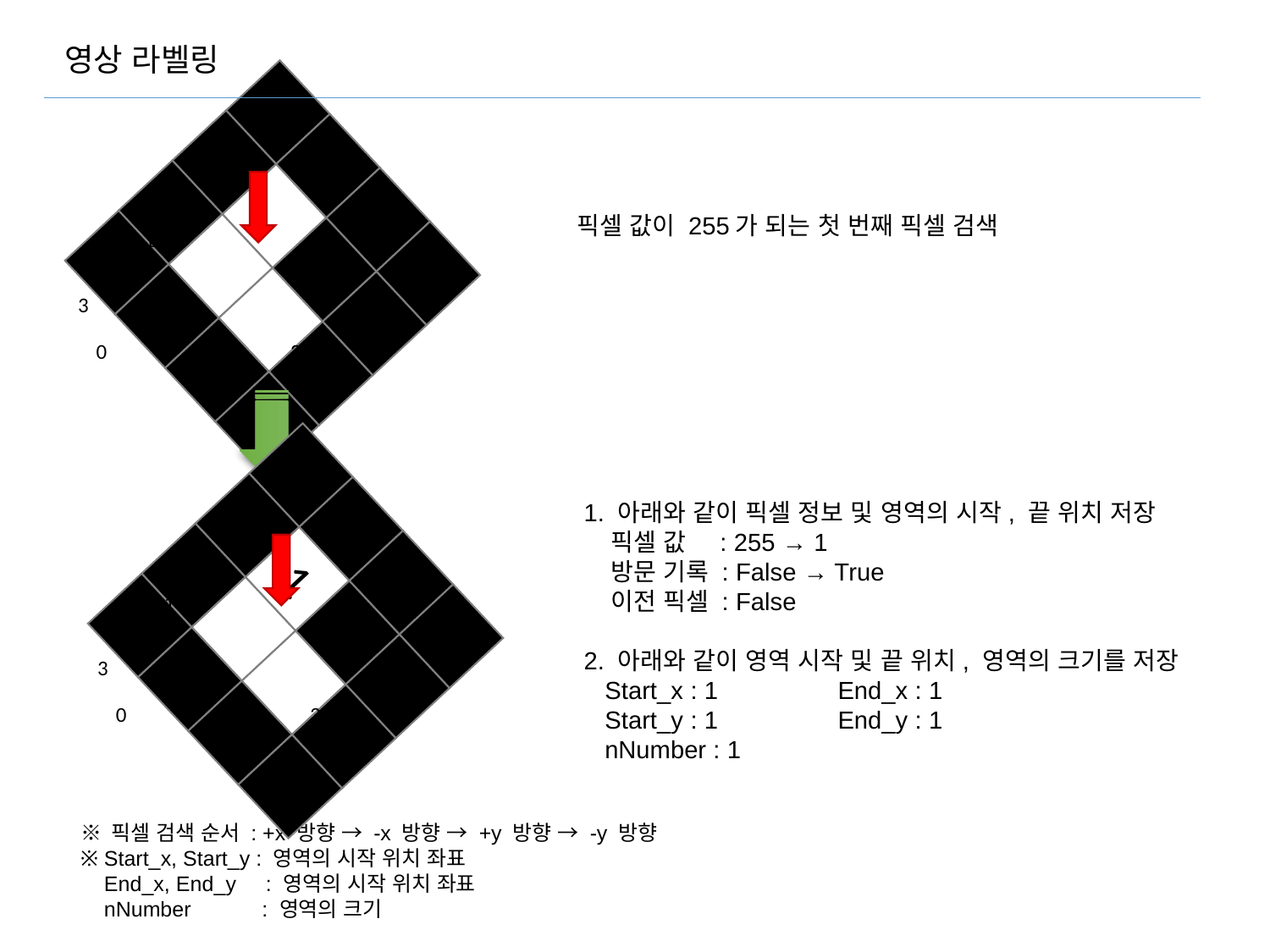

영상 라벨링

0
1
2
3
0
1
2
3
픽셀 값이 255가 되는 첫 번째 픽셀 검색

1

0
1
2
3
0
1
2
3
1. 아래와 같이 픽셀 정보 및 영역의 시작, 끝 위치 저장
   픽셀 값    : 255 → 1
   방문 기록 : False → True
   이전 픽셀 : False

2. 아래와 같이 영역 시작 및 끝 위치, 영역의 크기를 저장
   Start_x : 1	End_x : 1
   Start_y : 1	End_y : 1
   nNumber : 1
※ 픽셀 검색 순서 : +x 방향 → -x 방향 → +y 방향 → -y 방향
※ Start_x, Start_y : 영역의 시작 위치 좌표
    End_x, End_y     : 영역의 시작 위치 좌표
    nNumber            : 영역의 크기